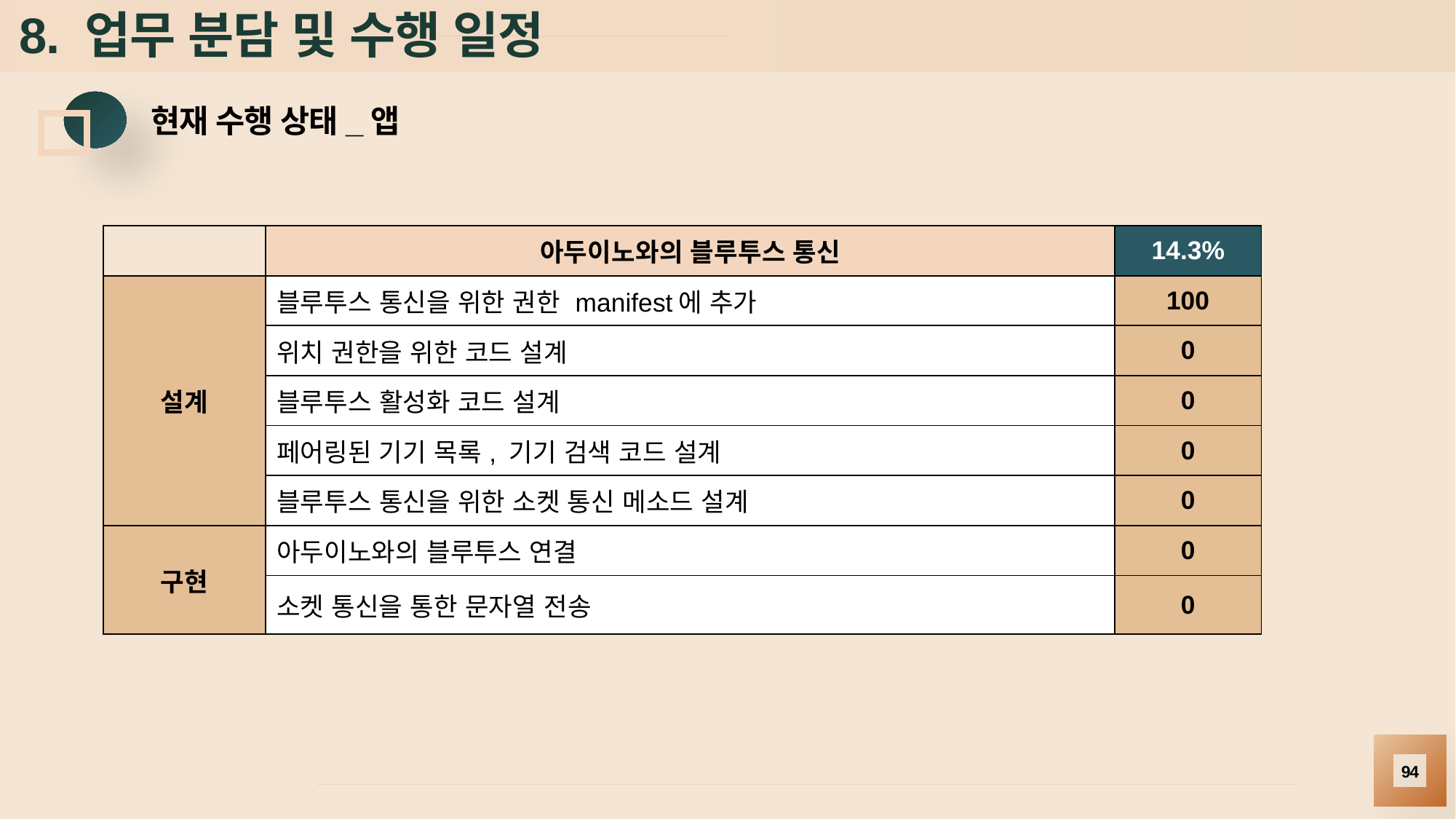

# 8. 업무 분담 및 수행 일정

현재 수행 상태_앱

|  | 아두이노와의 블루투스 통신 | 14.3% |
| --- | --- | --- |
| 설계 | 블루투스 통신을 위한 권한 manifest에 추가 | 100 |
|  | 위치 권한을 위한 코드 설계 | 0 |
|  | 블루투스 활성화 코드 설계 | 0 |
|  | 페어링된 기기 목록, 기기 검색 코드 설계 | 0 |
|  | 블루투스 통신을 위한 소켓 통신 메소드 설계 | 0 |
| 구현 | 아두이노와의 블루투스 연결 | 0 |
|  | 소켓 통신을 통한 문자열 전송 | 0 |
94